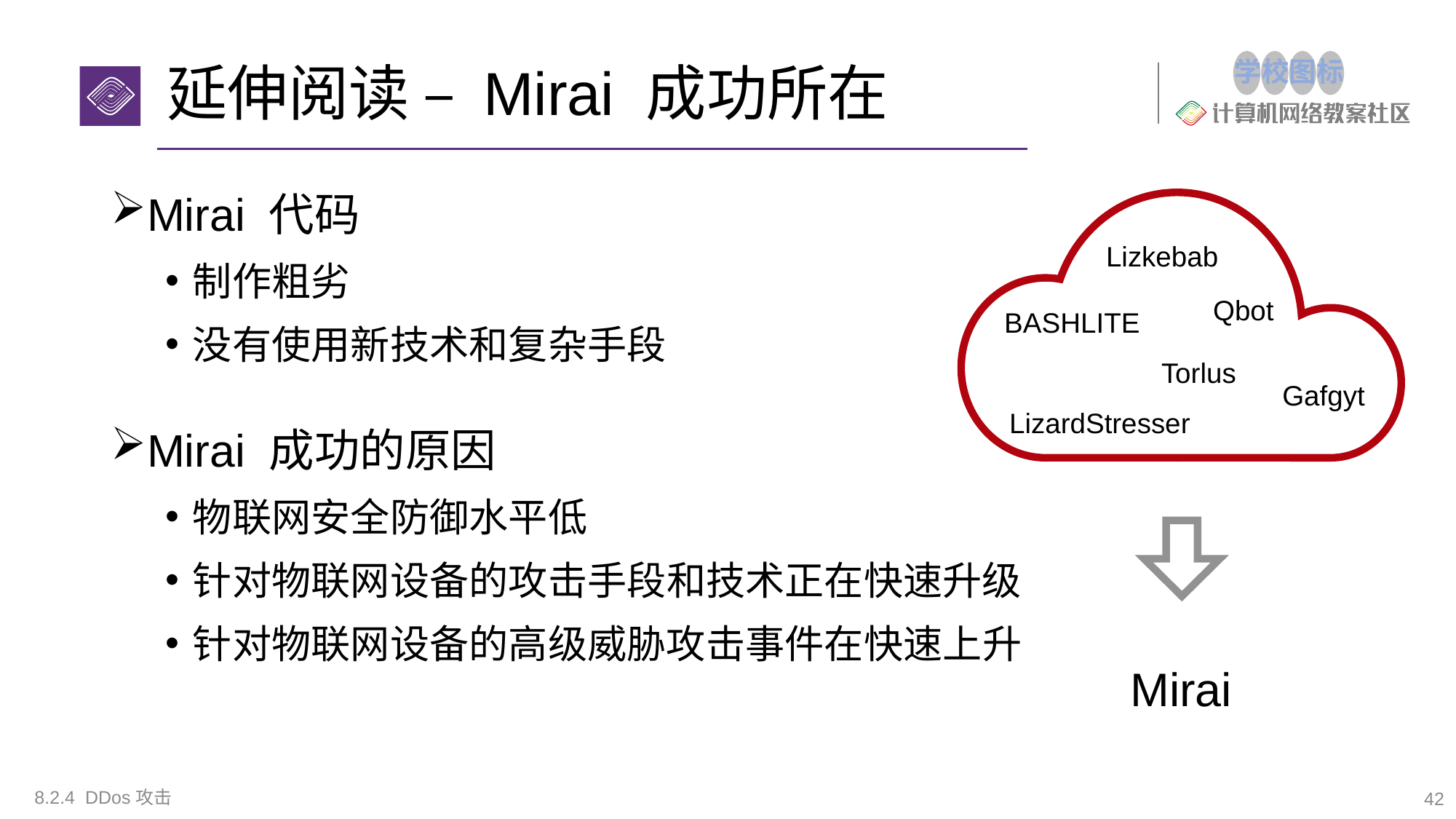

# 延伸阅读 – Mirai 成功所在
Mirai 代码
制作粗劣
没有使用新技术和复杂手段

Mirai 成功的原因
物联网安全防御水平低
针对物联网设备的攻击手段和技术正在快速升级
针对物联网设备的高级威胁攻击事件在快速上升

Lizkebab
Qbot
BASHLITE
Torlus
Gafgyt
LizardStresser

Mirai

8.2.4  DDos攻击
42